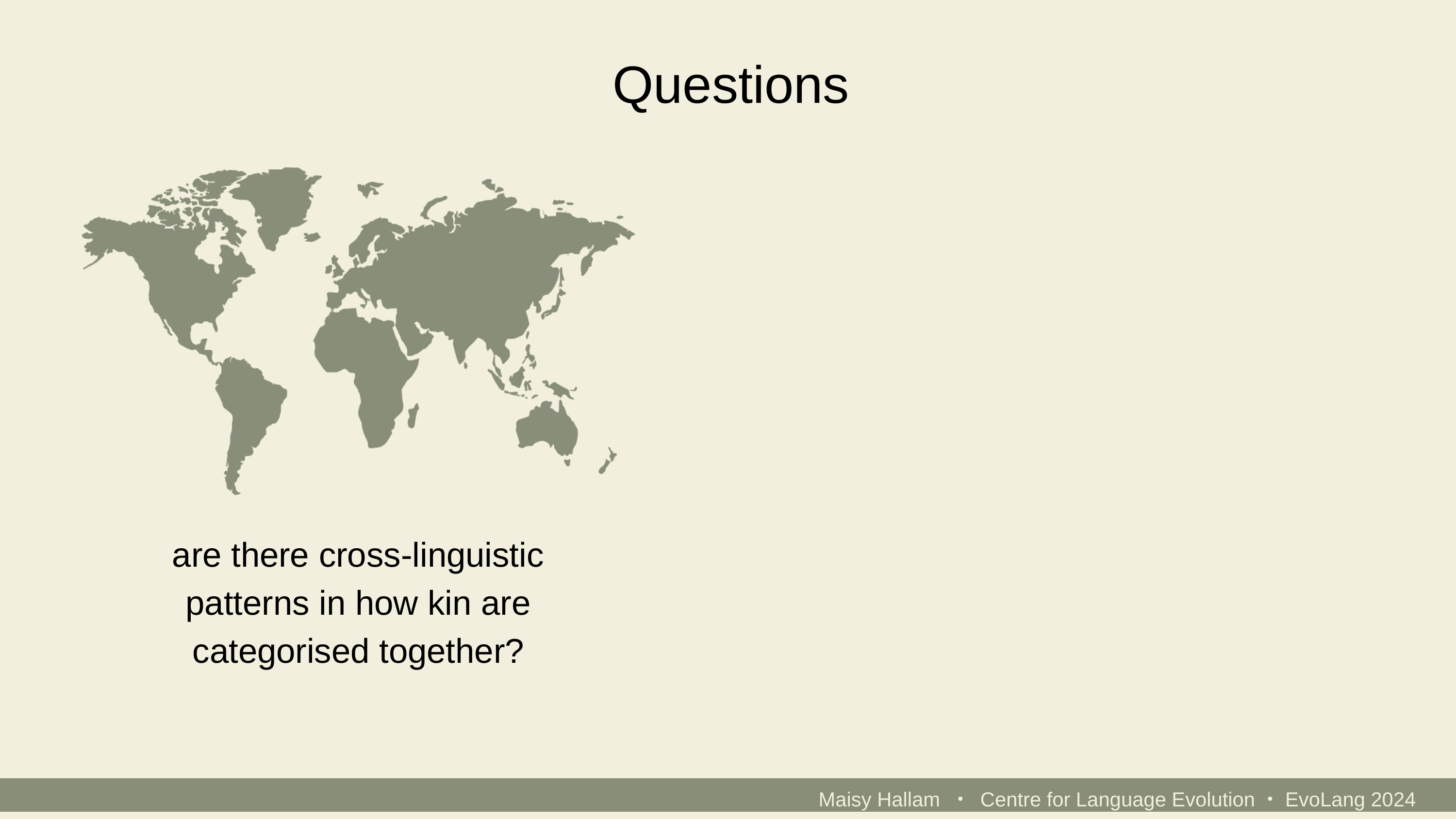

Questions

are there cross-linguistic patterns in how kin are categorised together?

Maisy Hallam ・ Centre for Language Evolution・EvoLang 2024